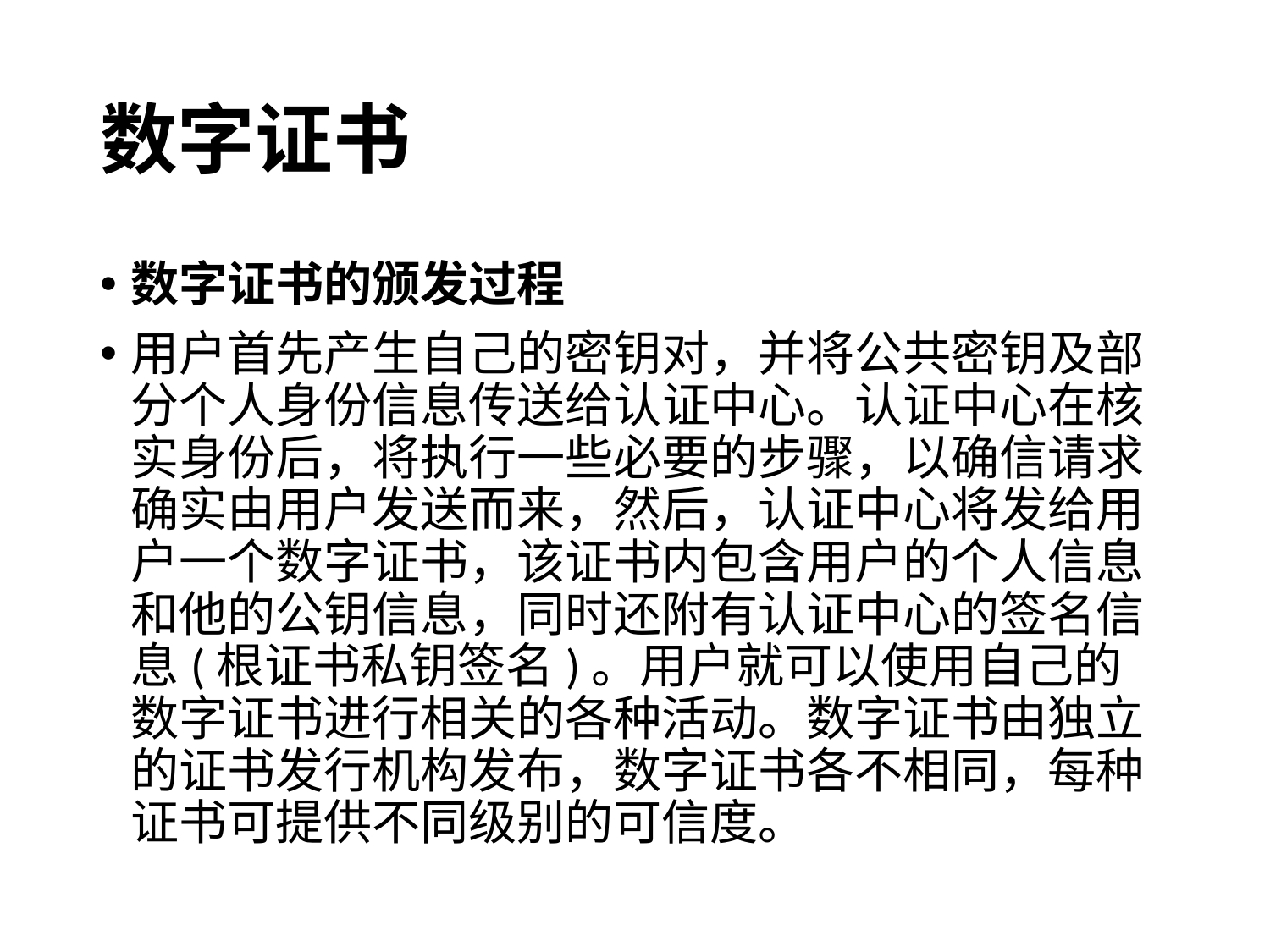

# 数字证书
数字证书的颁发过程
用户首先产生自己的密钥对，并将公共密钥及部分个人身份信息传送给认证中心。认证中心在核实身份后，将执行一些必要的步骤，以确信请求确实由用户发送而来，然后，认证中心将发给用户一个数字证书，该证书内包含用户的个人信息和他的公钥信息，同时还附有认证中心的签名信息(根证书私钥签名)。用户就可以使用自己的数字证书进行相关的各种活动。数字证书由独立的证书发行机构发布，数字证书各不相同，每种证书可提供不同级别的可信度。